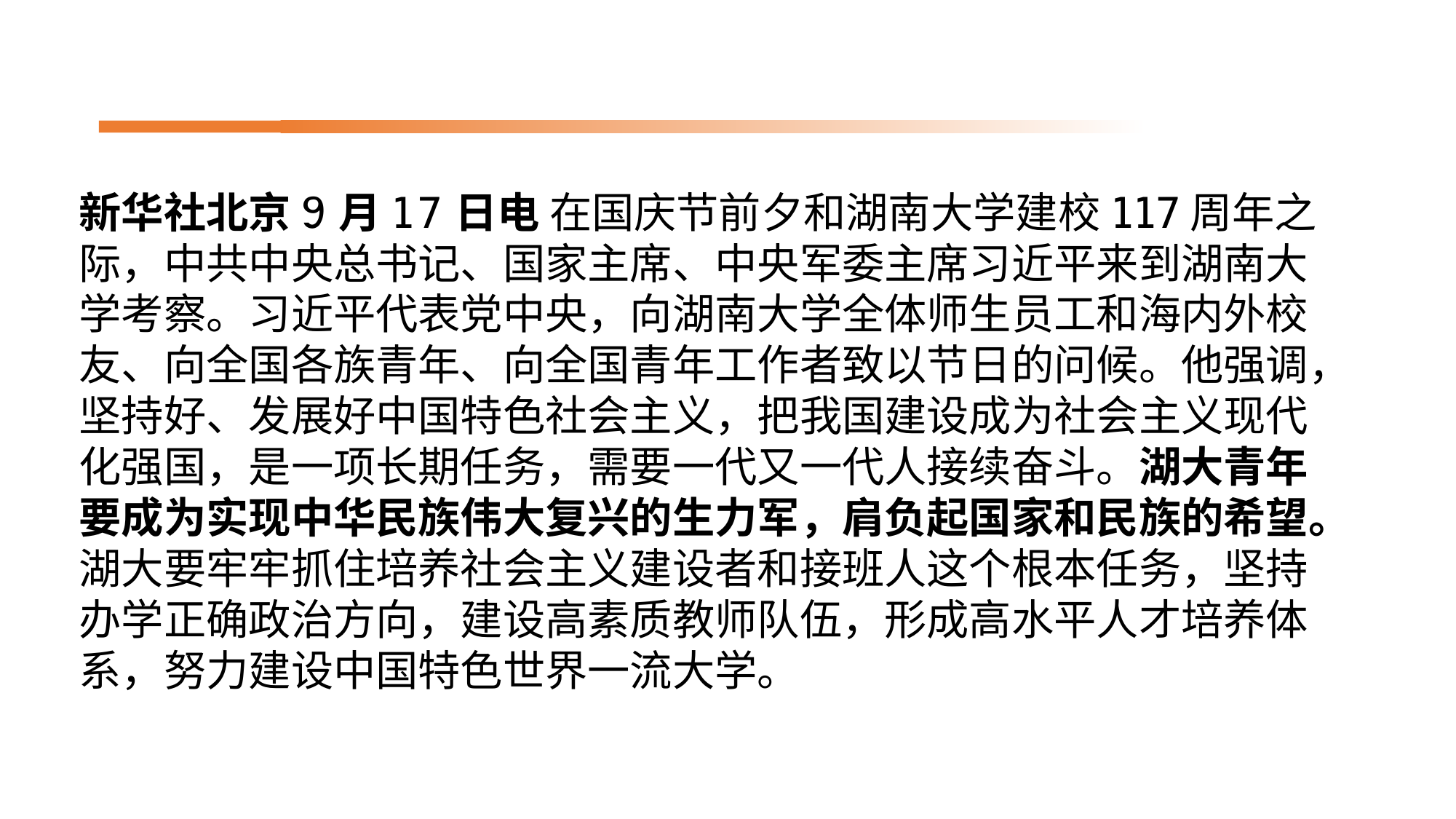

新华社北京9月17日电 在国庆节前夕和湖南大学建校117周年之际，中共中央总书记、国家主席、中央军委主席习近平来到湖南大学考察。习近平代表党中央，向湖南大学全体师生员工和海内外校友、向全国各族青年、向全国青年工作者致以节日的问候。他强调，坚持好、发展好中国特色社会主义，把我国建设成为社会主义现代化强国，是一项长期任务，需要一代又一代人接续奋斗。湖大青年要成为实现中华民族伟大复兴的生力军，肩负起国家和民族的希望。湖大要牢牢抓住培养社会主义建设者和接班人这个根本任务，坚持办学正确政治方向，建设高素质教师队伍，形成高水平人才培养体系，努力建设中国特色世界一流大学。